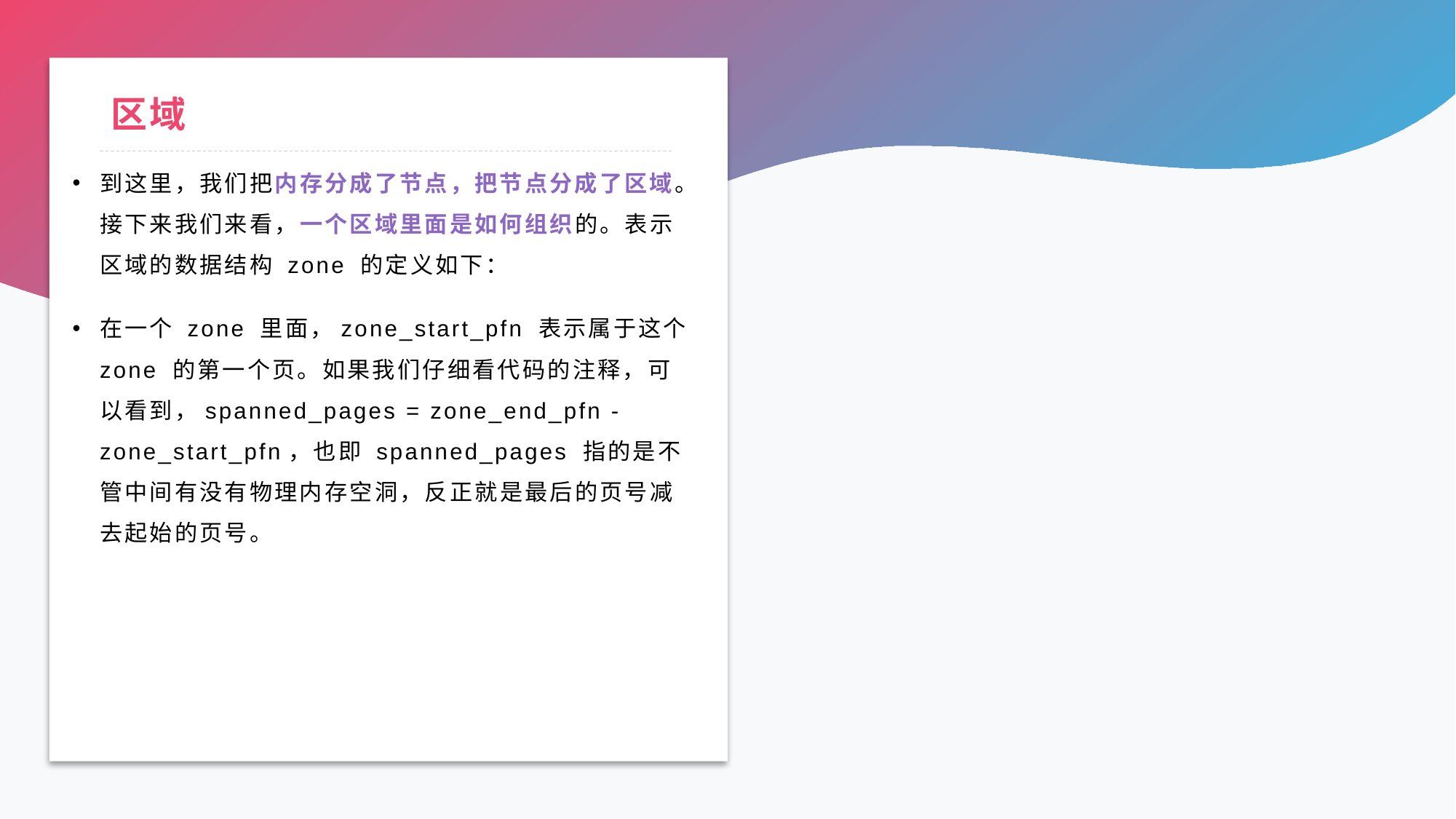

# 区域
到这里，我们把内存分成了节点，把节点分成了区域。接下来我们来看，一个区域里面是如何组织的。表示区域的数据结构 zone 的定义如下：
在一个 zone 里面，zone_start_pfn 表示属于这个 zone 的第一个页。如果我们仔细看代码的注释，可以看到，spanned_pages = zone_end_pfn - zone_start_pfn，也即 spanned_pages 指的是不管中间有没有物理内存空洞，反正就是最后的页号减去起始的页号。